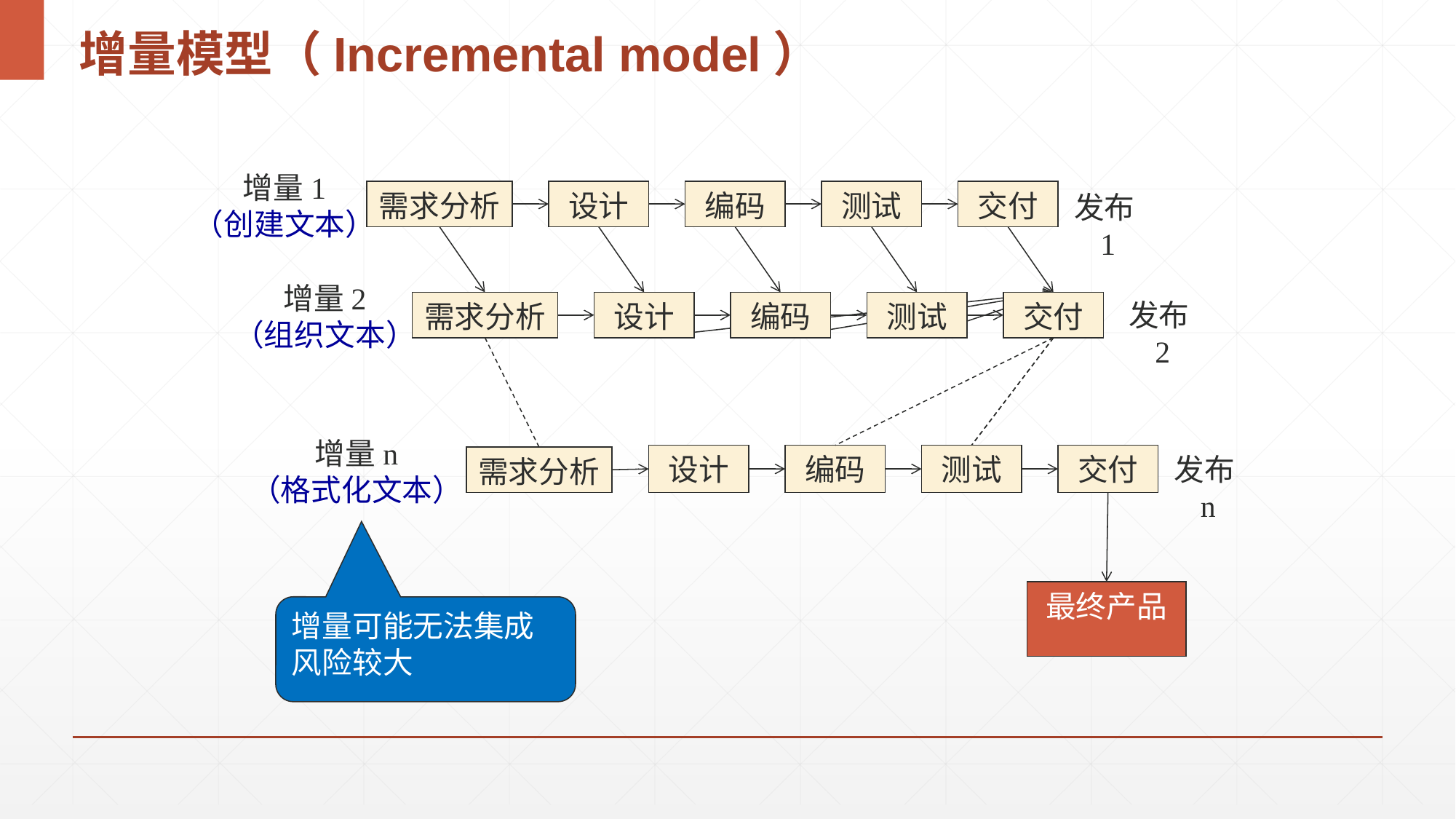

# 增量模型（Incremental model）
增量1
（创建文本）
需求分析
设计
编码
测试
交付
发布1
增量2
（组织文本）

发布2
需求分析
设计
编码
测试
交付
增量n
（格式化文本）
设计
编码
测试
交付
发布n
需求分析
最终产品
增量可能无法集成
风险较大